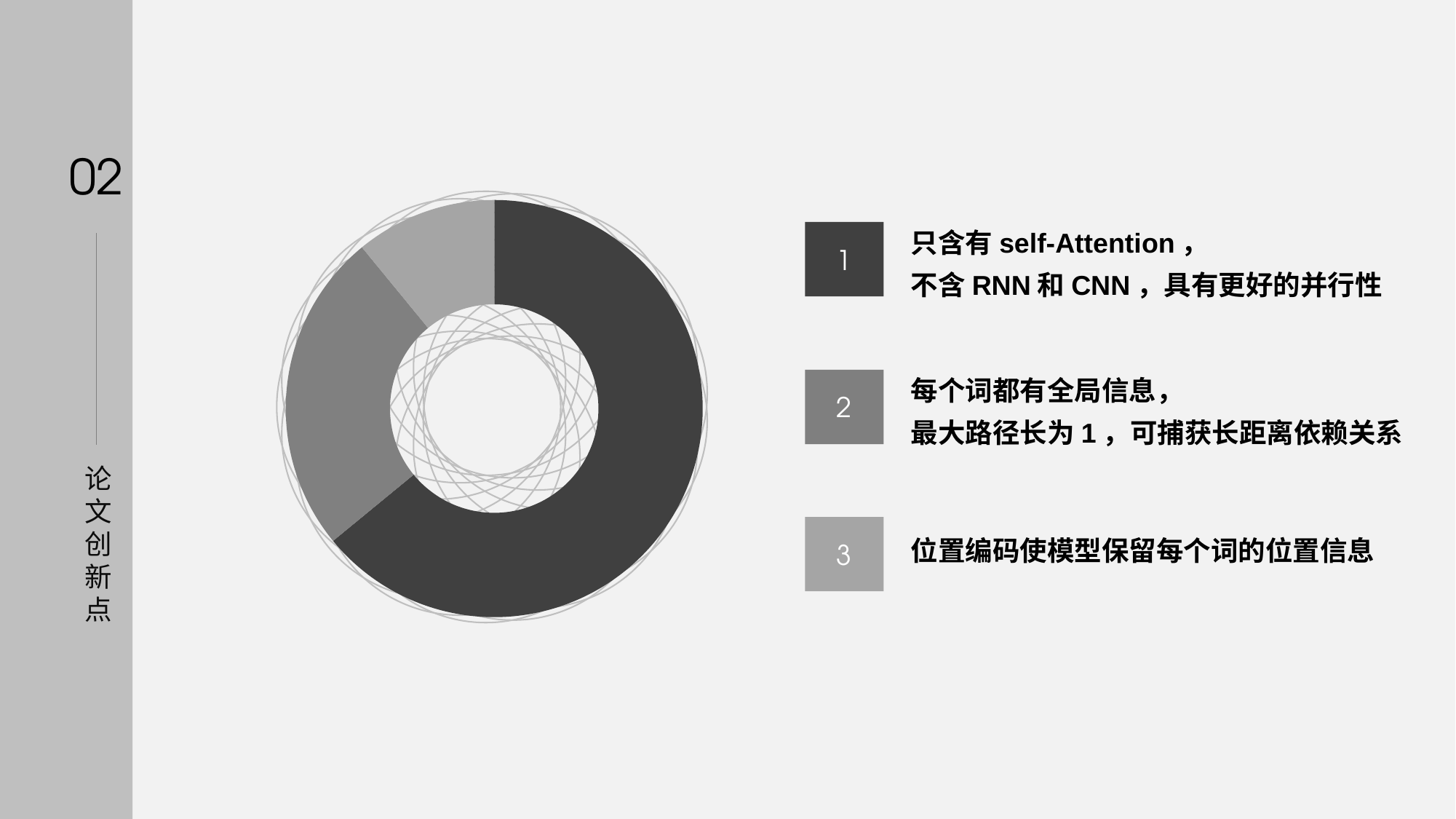

02

### Chart

| Category | 销售额 |
|---|---|
| 第一季度 | 8.2 |
| 第二季度 | 3.2 |
| 第三季度 | 1.4 |

只含有self-Attention，
不含RNN和CNN，具有更好的并行性
1
每个词都有全局信息，
最大路径长为1，可捕获长距离依赖关系
2
论文创新点
3
位置编码使模型保留每个词的位置信息